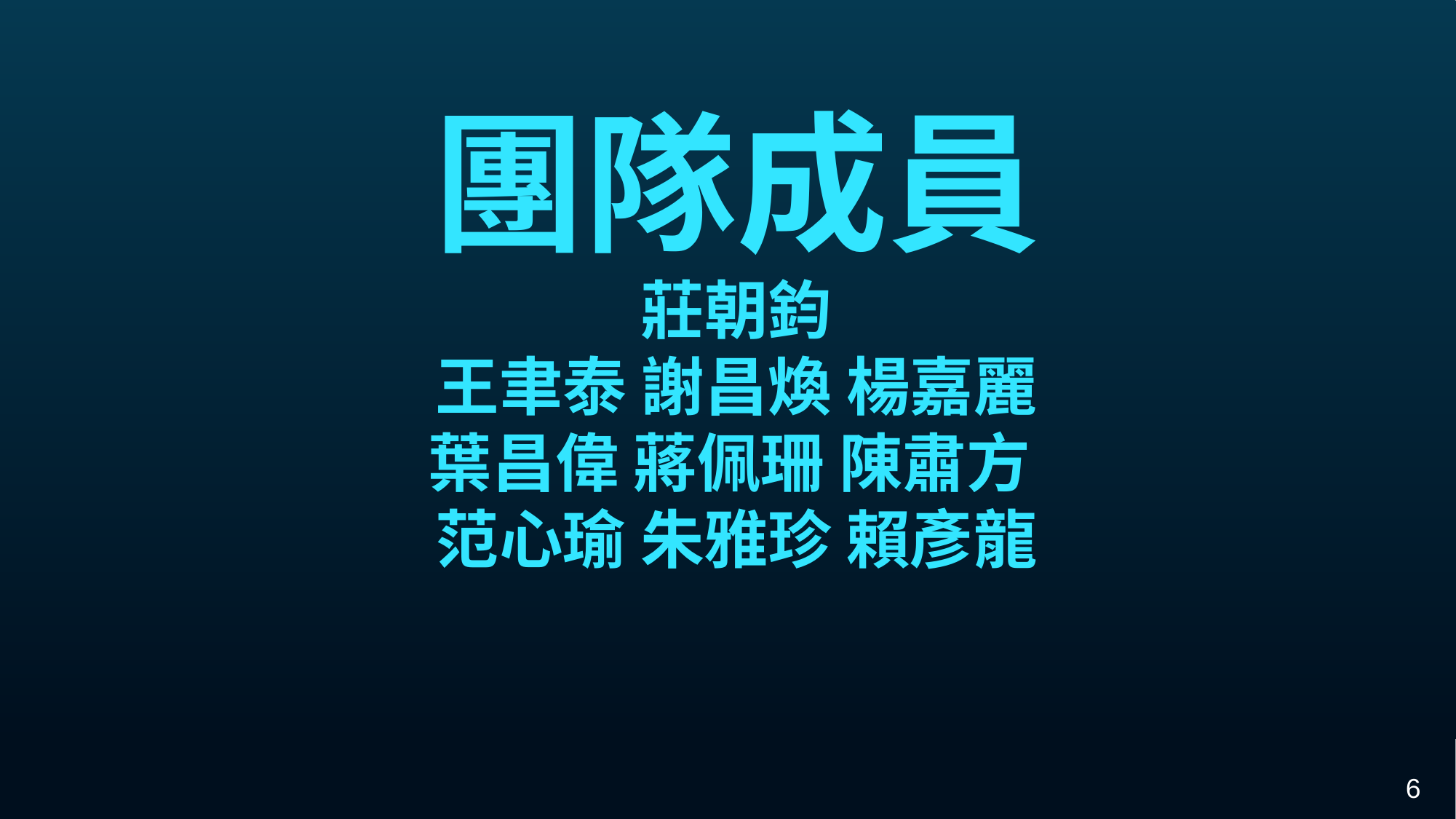

團隊成員
莊朝鈞
王聿泰 謝昌煥 楊嘉麗
葉昌偉 蔣佩珊 陳肅方
范心瑜 朱雅珍 賴彥龍
6